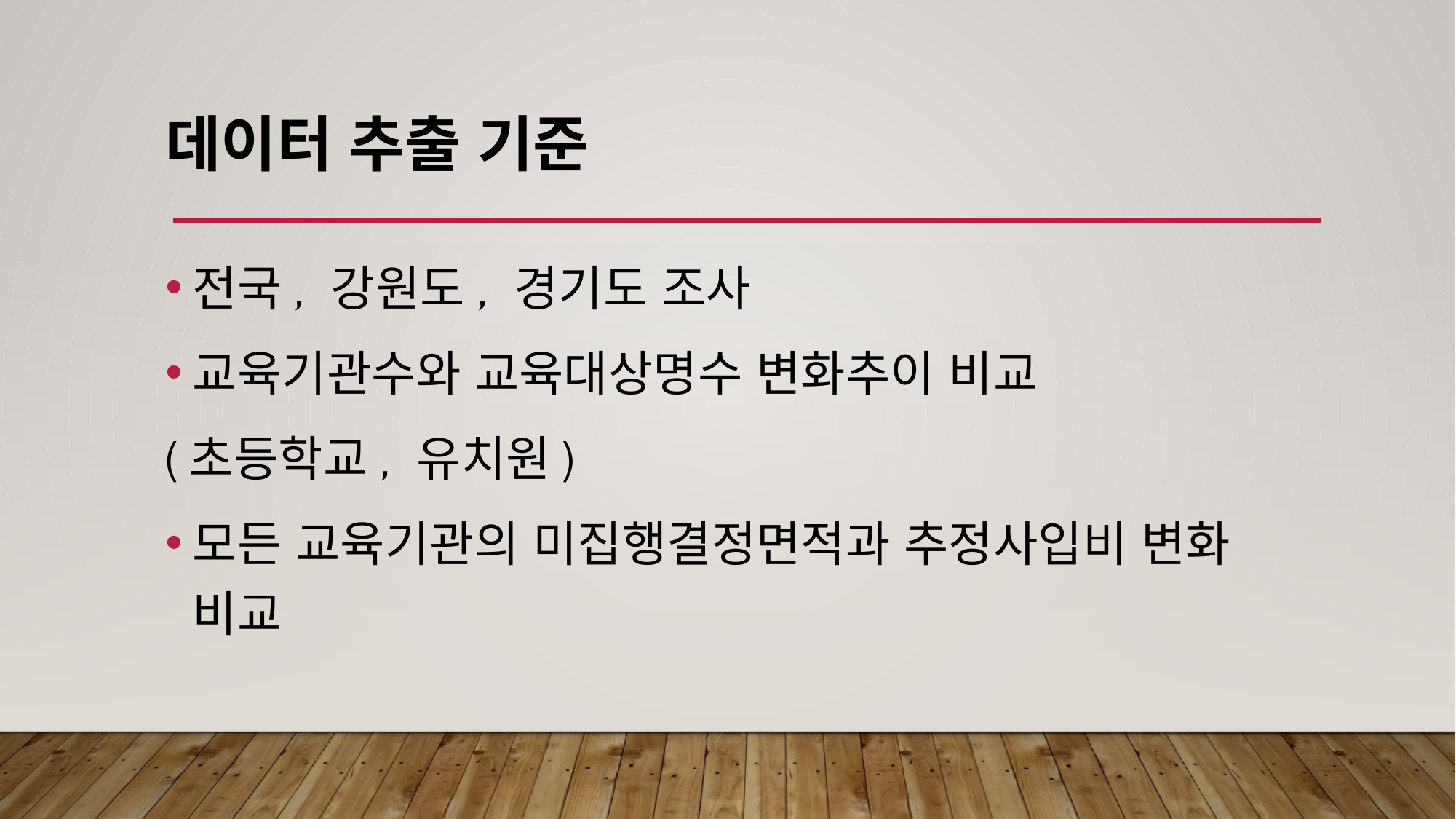

데이터 추출 기준
전국, 강원도, 경기도 조사
교육기관수와 교육대상명수 변화추이 비교
(초등학교, 유치원)
모든 교육기관의 미집행결정면적과 추정사입비 변화 비교